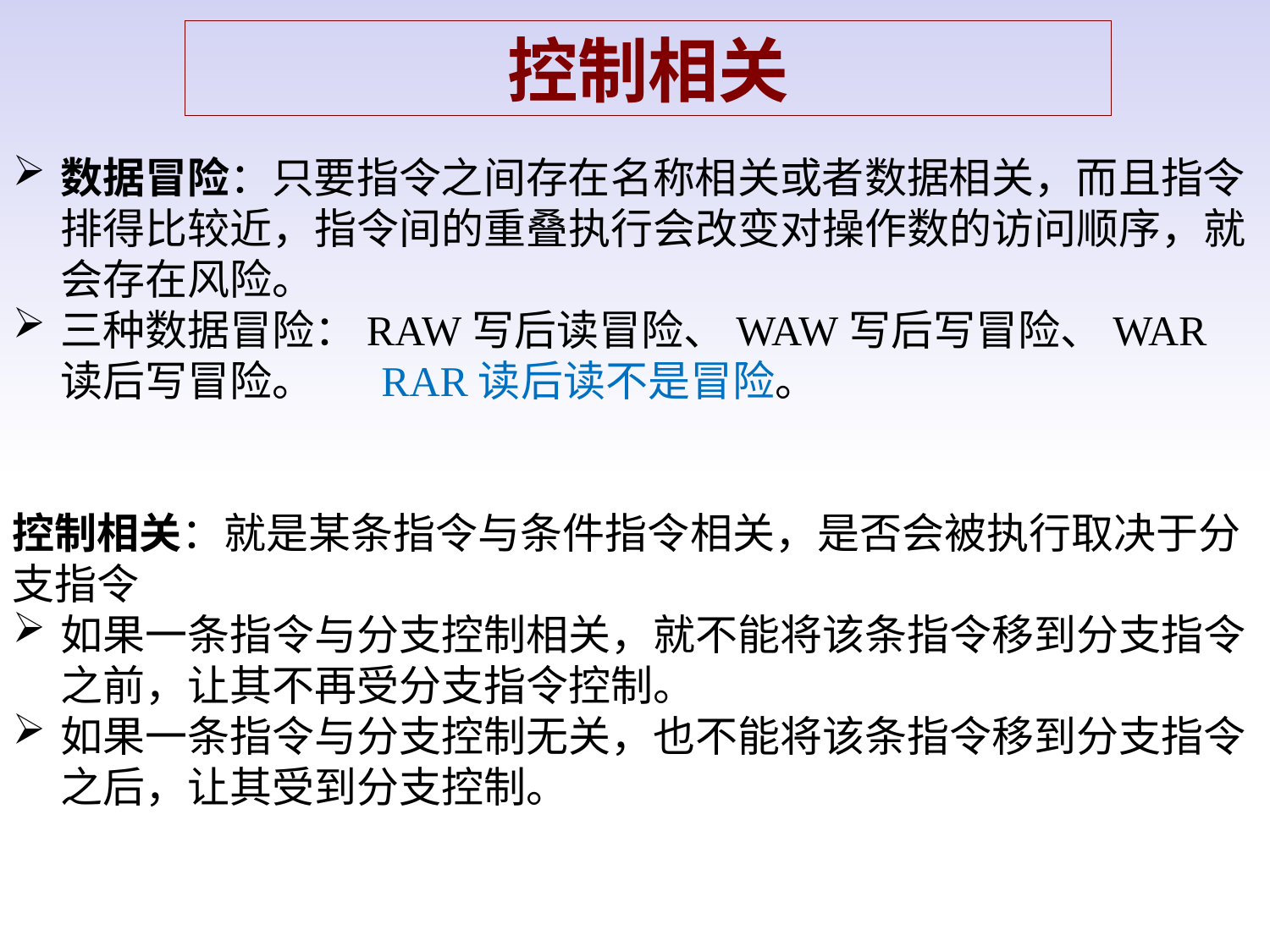

控制相关
数据冒险：只要指令之间存在名称相关或者数据相关，而且指令排得比较近，指令间的重叠执行会改变对操作数的访问顺序，就会存在风险。
三种数据冒险：RAW写后读冒险、WAW写后写冒险、WAR读后写冒险。      RAR读后读不是冒险。

控制相关：就是某条指令与条件指令相关，是否会被执行取决于分支指令
如果一条指令与分支控制相关，就不能将该条指令移到分支指令之前，让其不再受分支指令控制。
如果一条指令与分支控制无关，也不能将该条指令移到分支指令之后，让其受到分支控制。